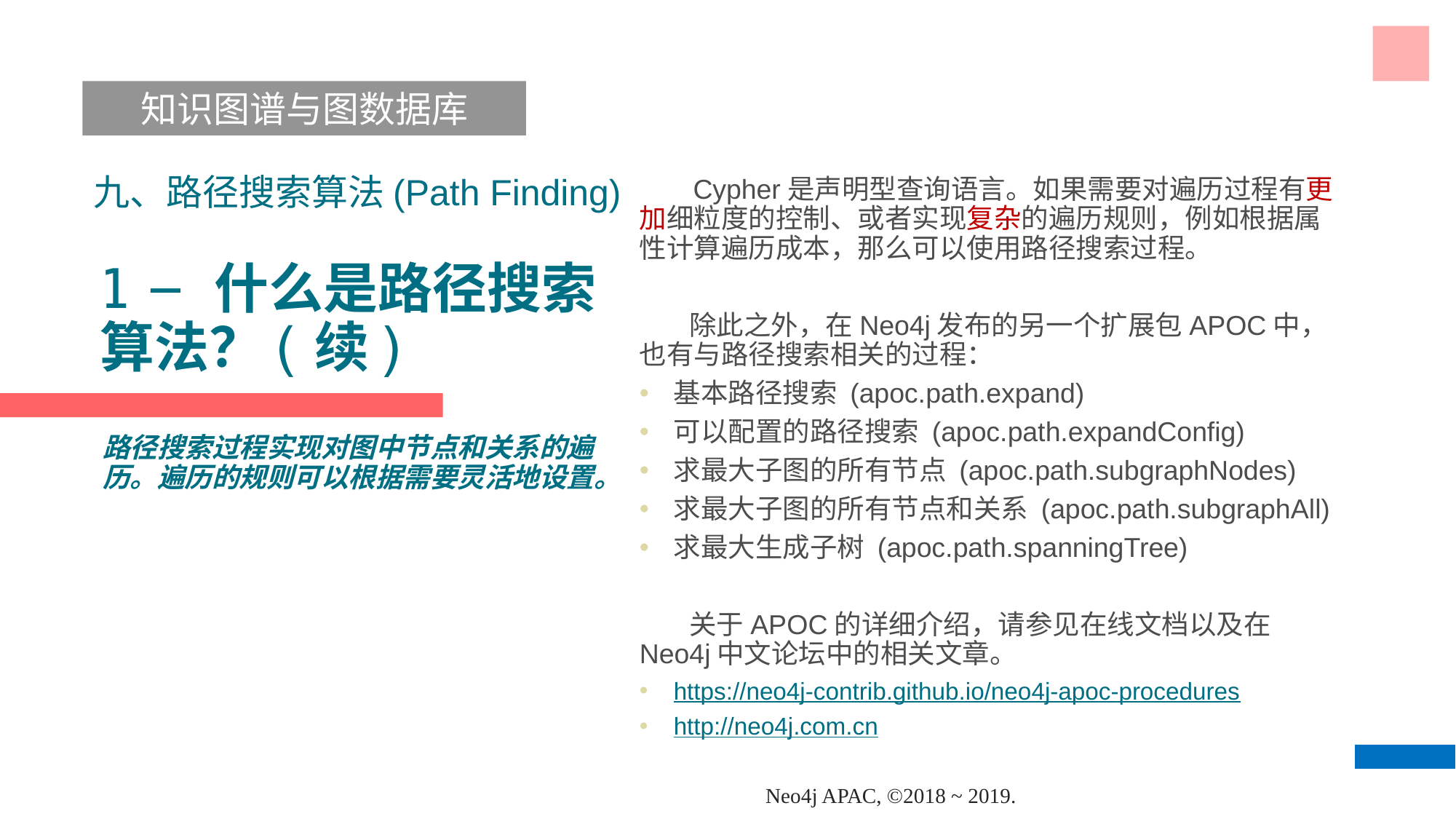

知识图谱与图数据库
九、路径搜索算法(Path Finding)
       Cypher是声明型查询语言。如果需要对遍历过程有更加细粒度的控制、或者实现复杂的遍历规则，例如根据属性计算遍历成本，那么可以使用路径搜索过程。

       除此之外，在Neo4j发布的另一个扩展包APOC中，也有与路径搜索相关的过程：
基本路径搜索 (apoc.path.expand)
可以配置的路径搜索 (apoc.path.expandConfig)
求最大子图的所有节点 (apoc.path.subgraphNodes)
求最大子图的所有节点和关系 (apoc.path.subgraphAll)
求最大生成子树 (apoc.path.spanningTree)

       关于APOC的详细介绍，请参见在线文档以及在Neo4j中文论坛中的相关文章。
https://neo4j-contrib.github.io/neo4j-apoc-procedures
http://neo4j.com.cn

# 1 – 什么是路径搜索算法？(续)
路径搜索过程实现对图中节点和关系的遍历。遍历的规则可以根据需要灵活地设置。